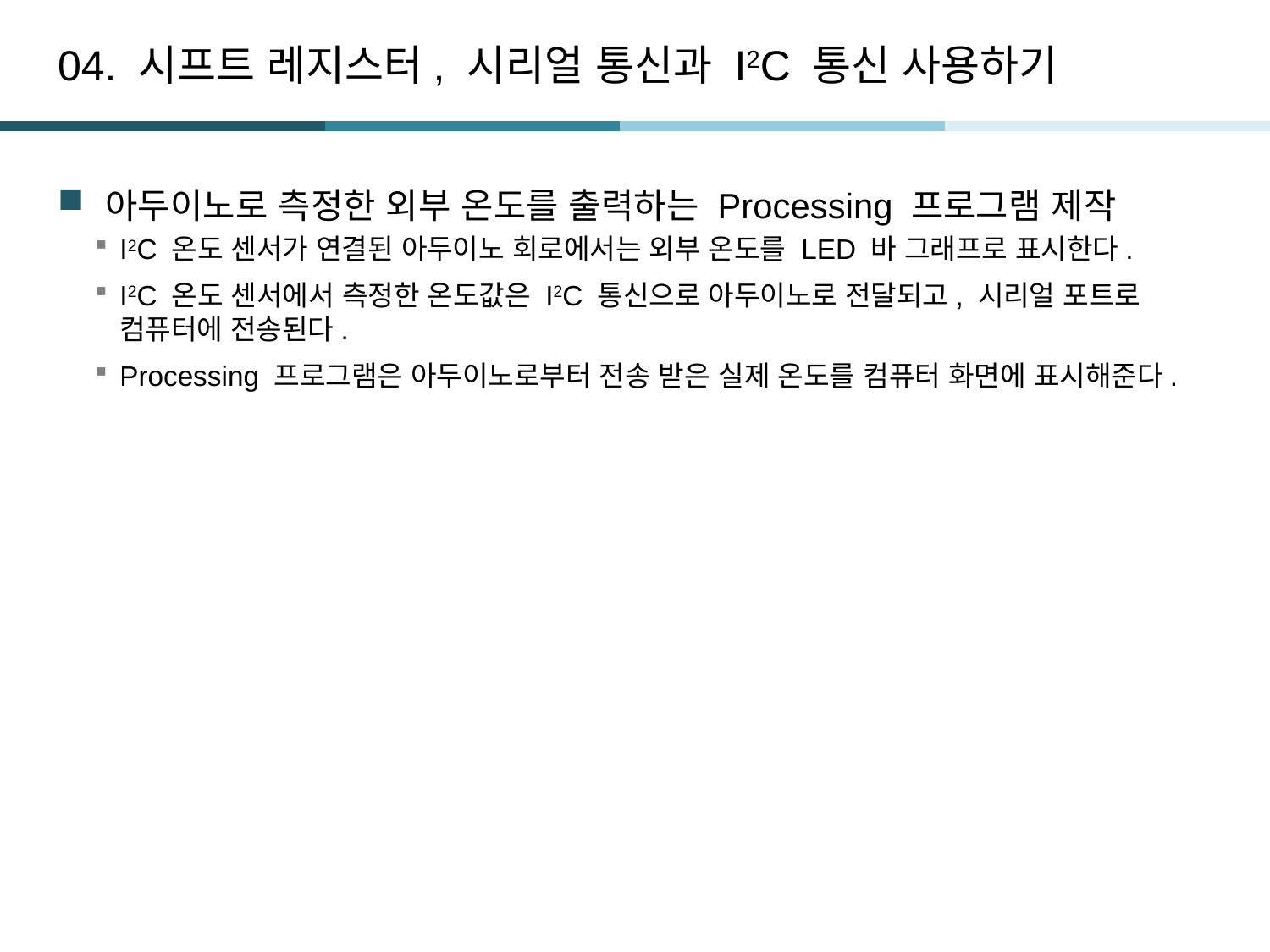

# 04. 시프트 레지스터, 시리얼 통신과 I2C 통신 사용하기
아두이노로 측정한 외부 온도를 출력하는 Processing 프로그램 제작
I2C 온도 센서가 연결된 아두이노 회로에서는 외부 온도를 LED 바 그래프로 표시한다.
I2C 온도 센서에서 측정한 온도값은 I2C 통신으로 아두이노로 전달되고, 시리얼 포트로 컴퓨터에 전송된다.
Processing 프로그램은 아두이노로부터 전송 받은 실제 온도를 컴퓨터 화면에 표시해준다.